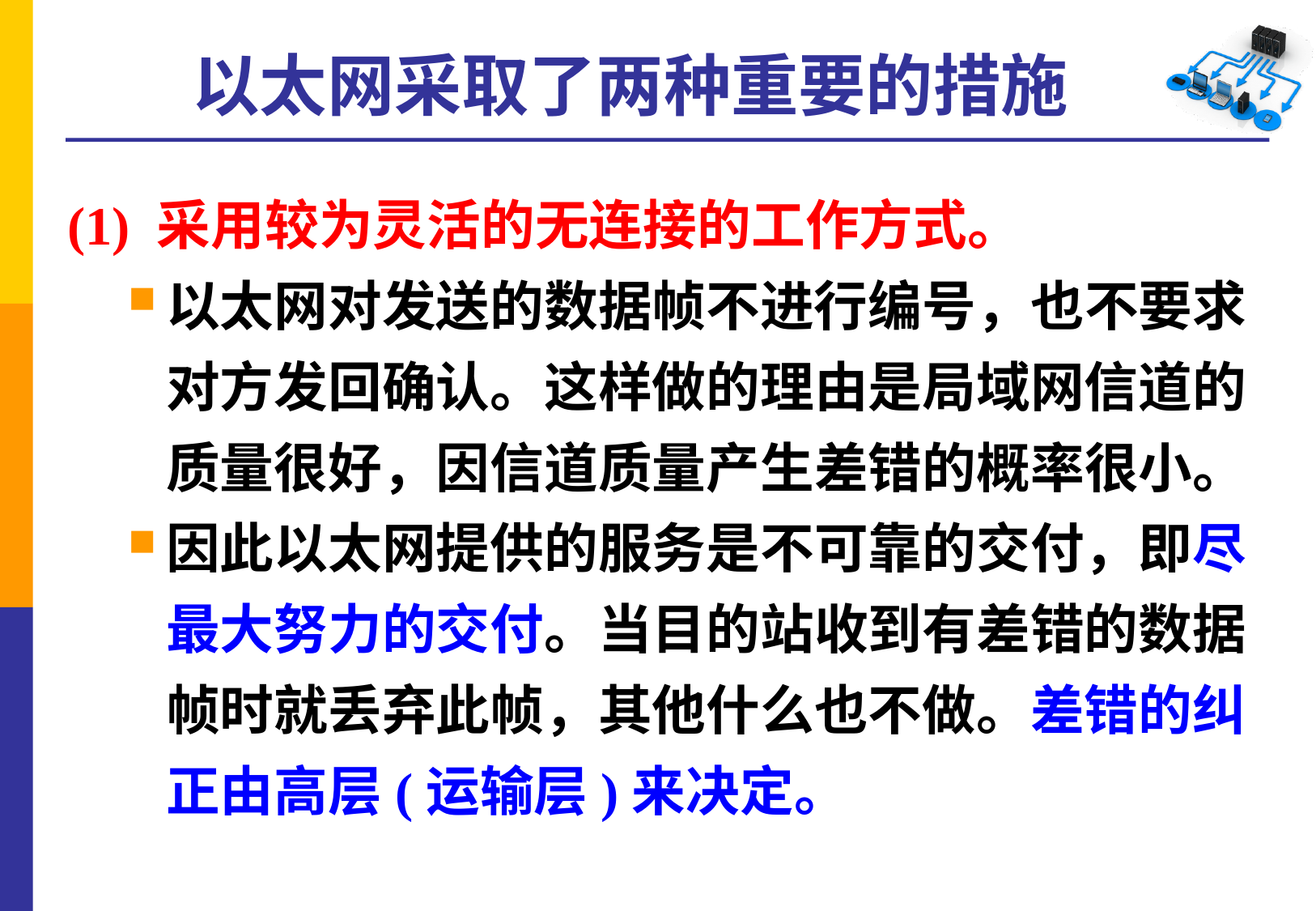

# 以太网采取了两种重要的措施
(1) 采用较为灵活的无连接的工作方式。
以太网对发送的数据帧不进行编号，也不要求对方发回确认。这样做的理由是局域网信道的质量很好，因信道质量产生差错的概率很小。
因此以太网提供的服务是不可靠的交付，即尽最大努力的交付。当目的站收到有差错的数据帧时就丢弃此帧，其他什么也不做。差错的纠正由高层(运输层)来决定。